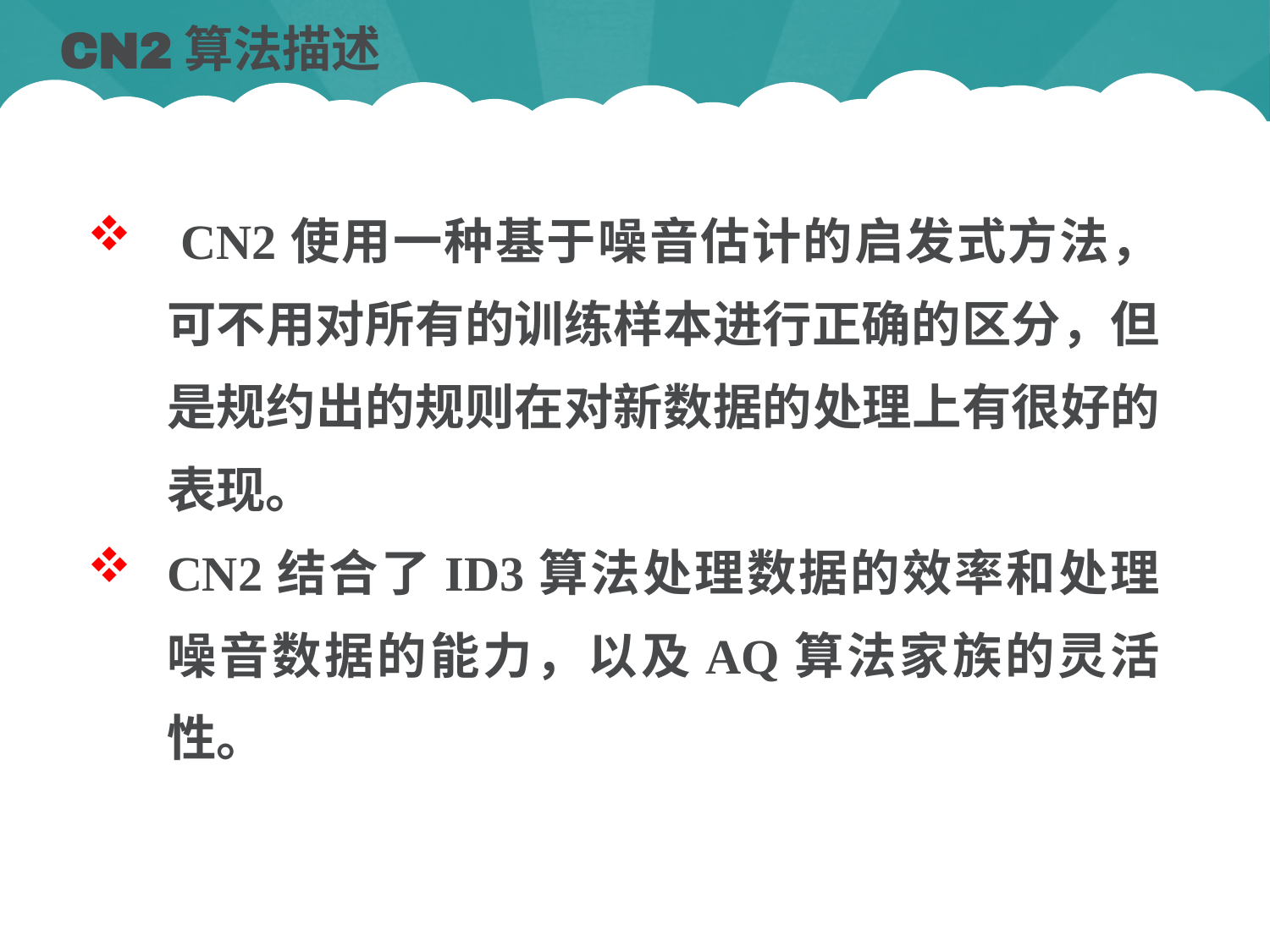

CN2算法描述
 CN2使用一种基于噪音估计的启发式方法，可不用对所有的训练样本进行正确的区分，但是规约出的规则在对新数据的处理上有很好的表现。
CN2结合了ID3算法处理数据的效率和处理噪音数据的能力，以及AQ算法家族的灵活性。